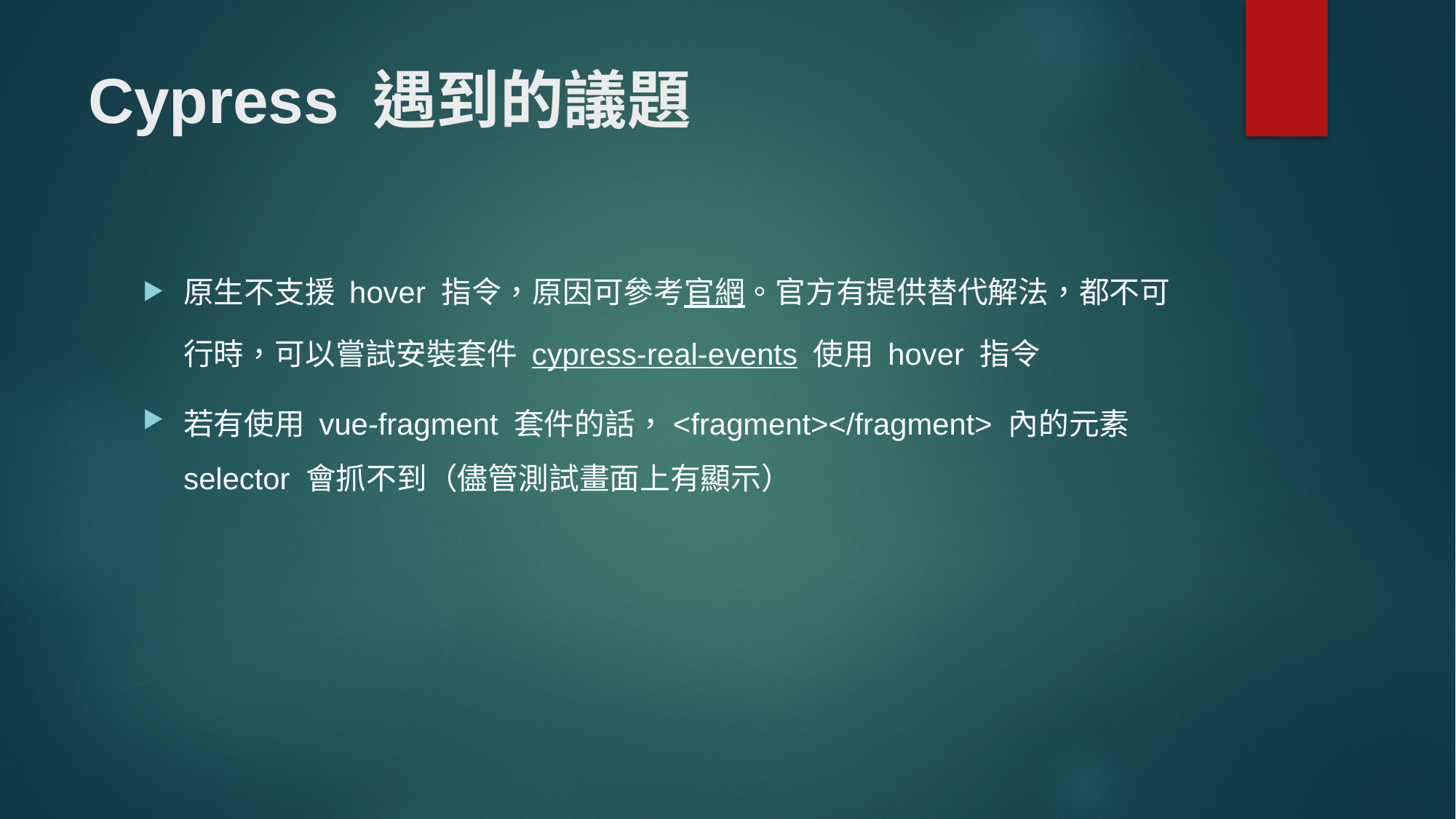

# Cypress 遇到的議題
原生不支援 hover 指令，原因可參考官網。官方有提供替代解法，都不可行時，可以嘗試安裝套件 cypress-real-events 使用 hover 指令
若有使用 vue-fragment 套件的話，<fragment></fragment> 內的元素selector 會抓不到（儘管測試畫面上有顯示）